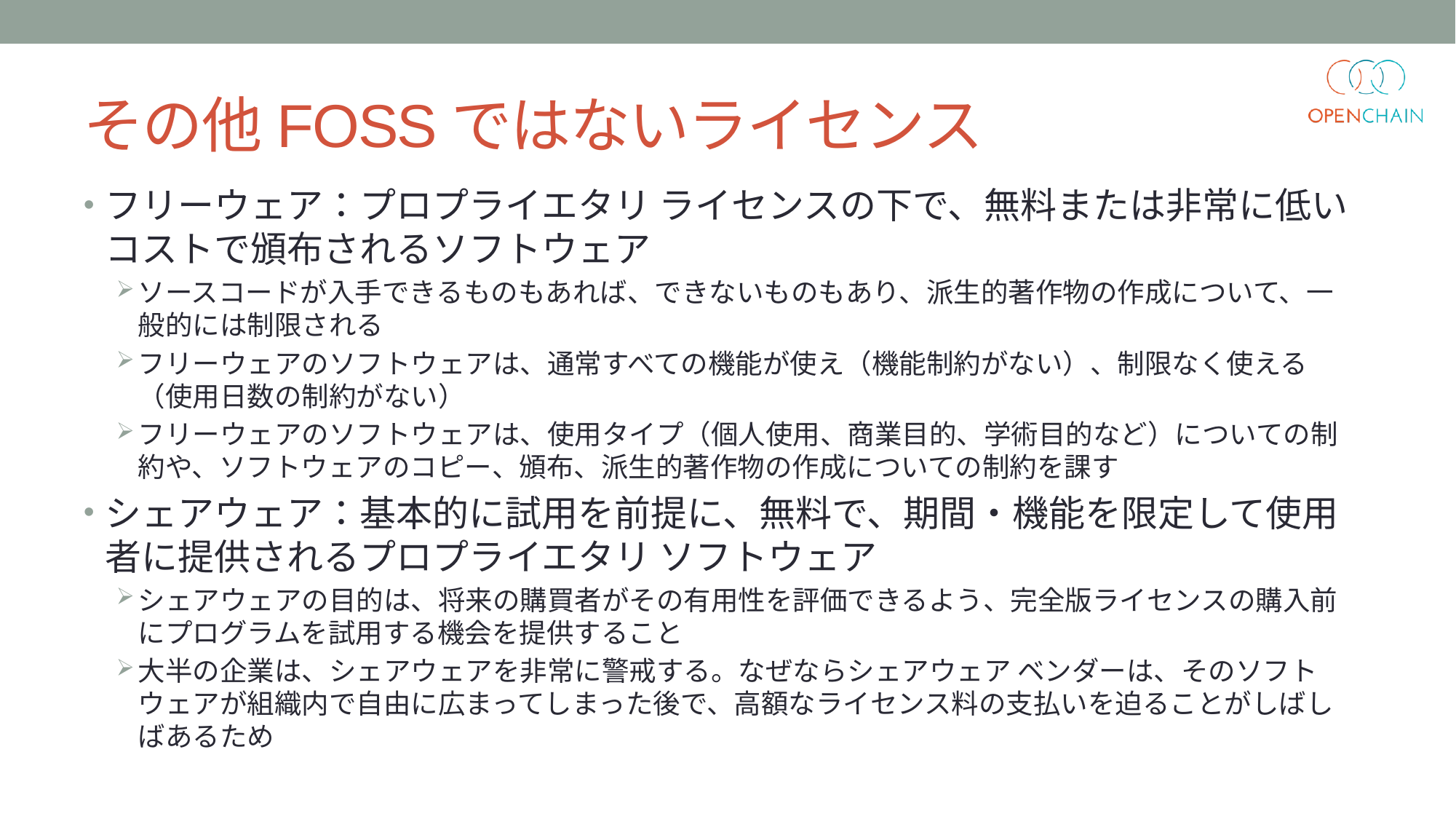

# その他FOSSではないライセンス
フリーウェア：プロプライエタリ ライセンスの下で、無料または非常に低いコストで頒布されるソフトウェア
ソースコードが入手できるものもあれば、できないものもあり、派生的著作物の作成について、一般的には制限される
フリーウェアのソフトウェアは、通常すべての機能が使え（機能制約がない）、制限なく使える（使用日数の制約がない）
フリーウェアのソフトウェアは、使用タイプ（個人使用、商業目的、学術目的など）についての制約や、ソフトウェアのコピー、頒布、派生的著作物の作成についての制約を課す
シェアウェア：基本的に試用を前提に、無料で、期間・機能を限定して使用者に提供されるプロプライエタリ ソフトウェア
シェアウェアの目的は、将来の購買者がその有用性を評価できるよう、完全版ライセンスの購入前にプログラムを試用する機会を提供すること
大半の企業は、シェアウェアを非常に警戒する。なぜならシェアウェア ベンダーは、そのソフトウェアが組織内で自由に広まってしまった後で、高額なライセンス料の支払いを迫ることがしばしばあるため